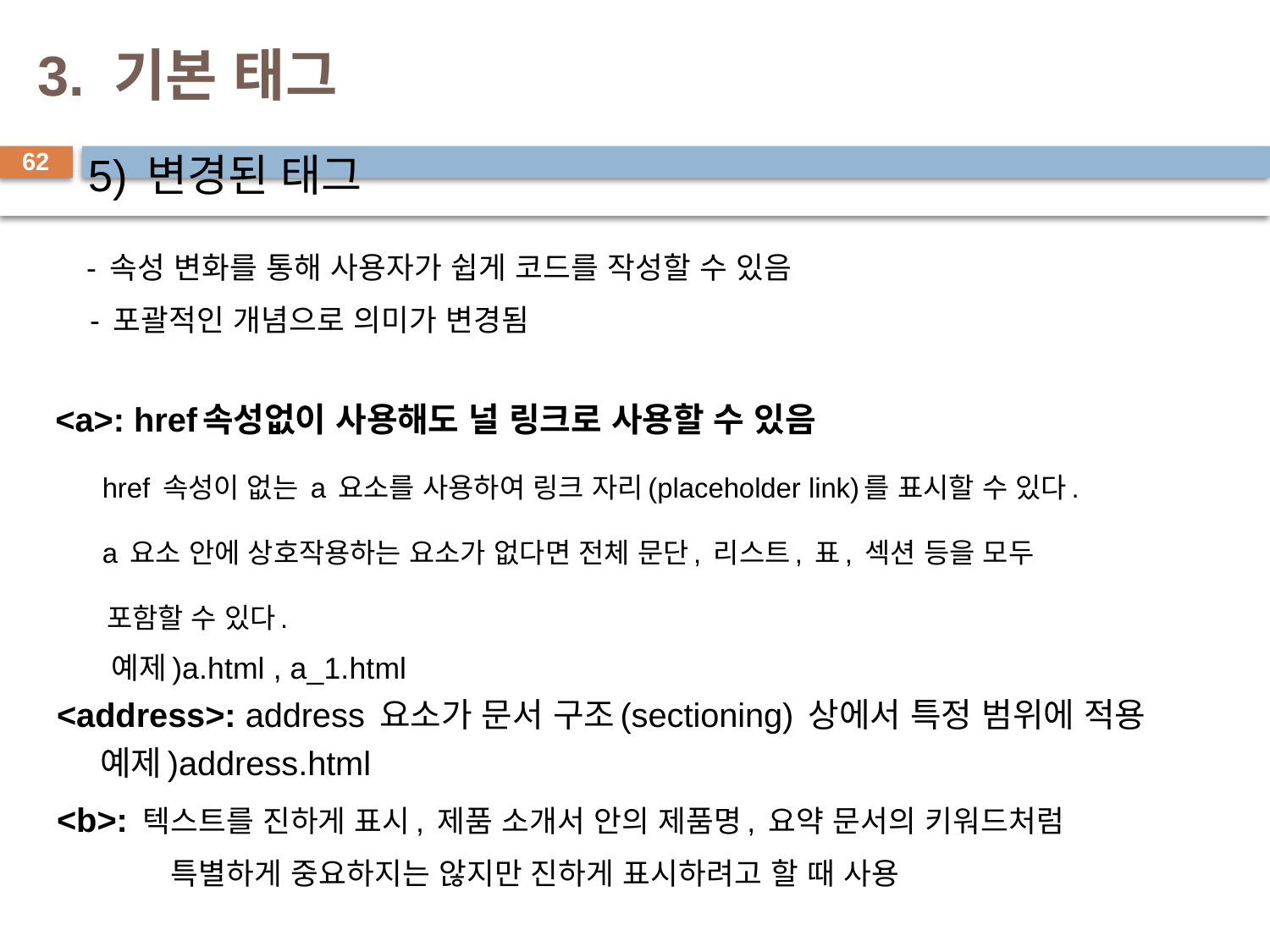

# 3. 기본 태그
   5) 변경된 태그
  - 속성 변화를 통해 사용자가 쉽게 코드를 작성할 수 있음
     - 포괄적인 개념으로 의미가 변경됨

 <a>: href속성없이 사용해도 널 링크로 사용할 수 있음
       href 속성이 없는 a 요소를 사용하여 링크 자리(placeholder link)를 표시할 수 있다.
       a 요소 안에 상호작용하는 요소가 없다면 전체 문단, 리스트, 표, 섹션 등을 모두
       포함할 수 있다.
       예제)a.html , a_1.html
 <address>: address 요소가 문서 구조(sectioning) 상에서 특정 범위에 적용
     예제)address.html
 <b>: 텍스트를 진하게 표시, 제품 소개서 안의 제품명, 요약 문서의 키워드처럼
              특별하게 중요하지는 않지만 진하게 표시하려고 할 때 사용

62